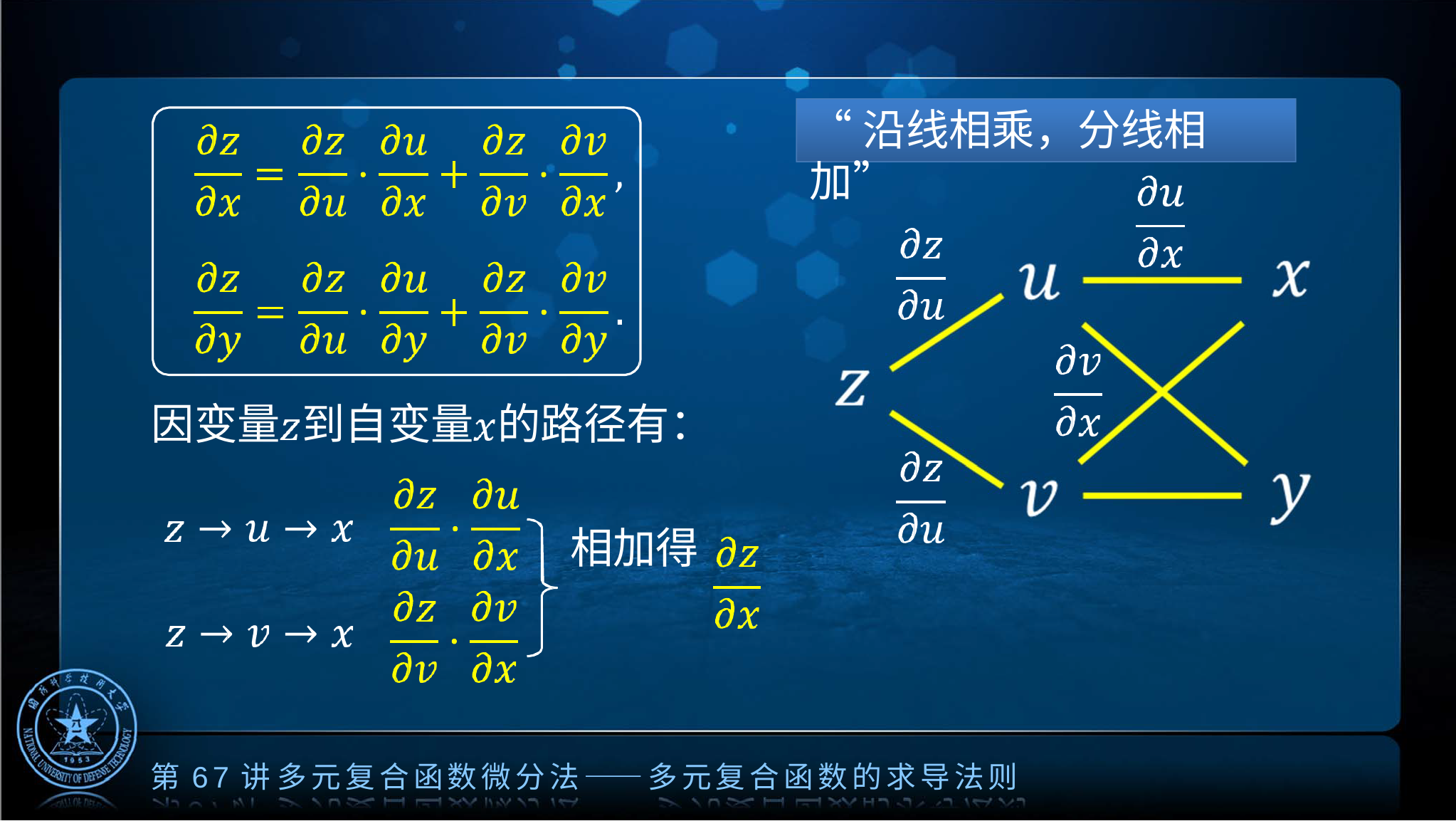

# “沿线相乘，分线相加”

因变量	到自变量	的路径有：

相加得

第67讲	多元复合函数微分法——多元复合函数的求导法则